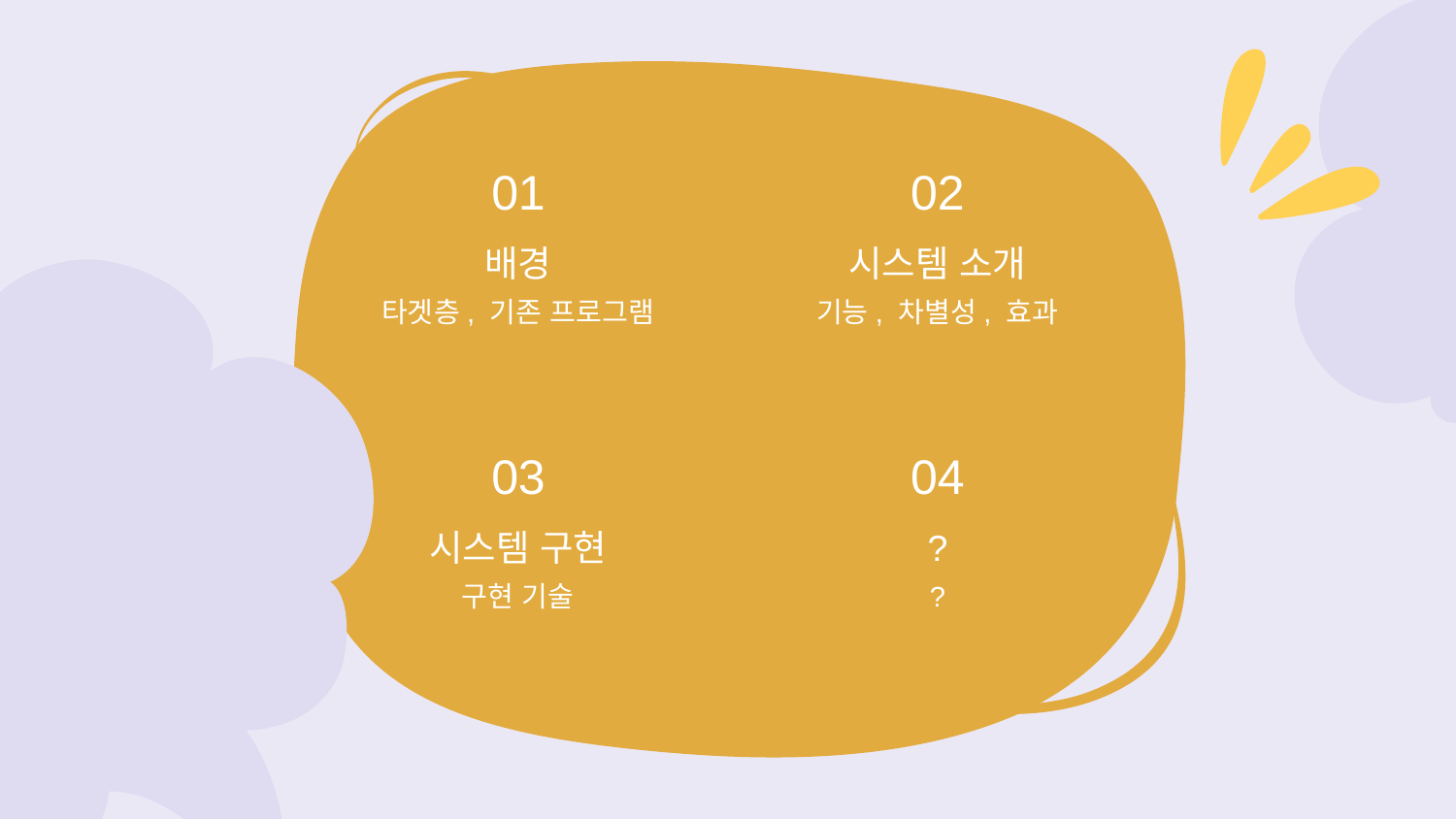

01
02
# 배경
시스템 소개
타겟층, 기존 프로그램
기능, 차별성, 효과
03
04
시스템 구현
?
구현 기술
?